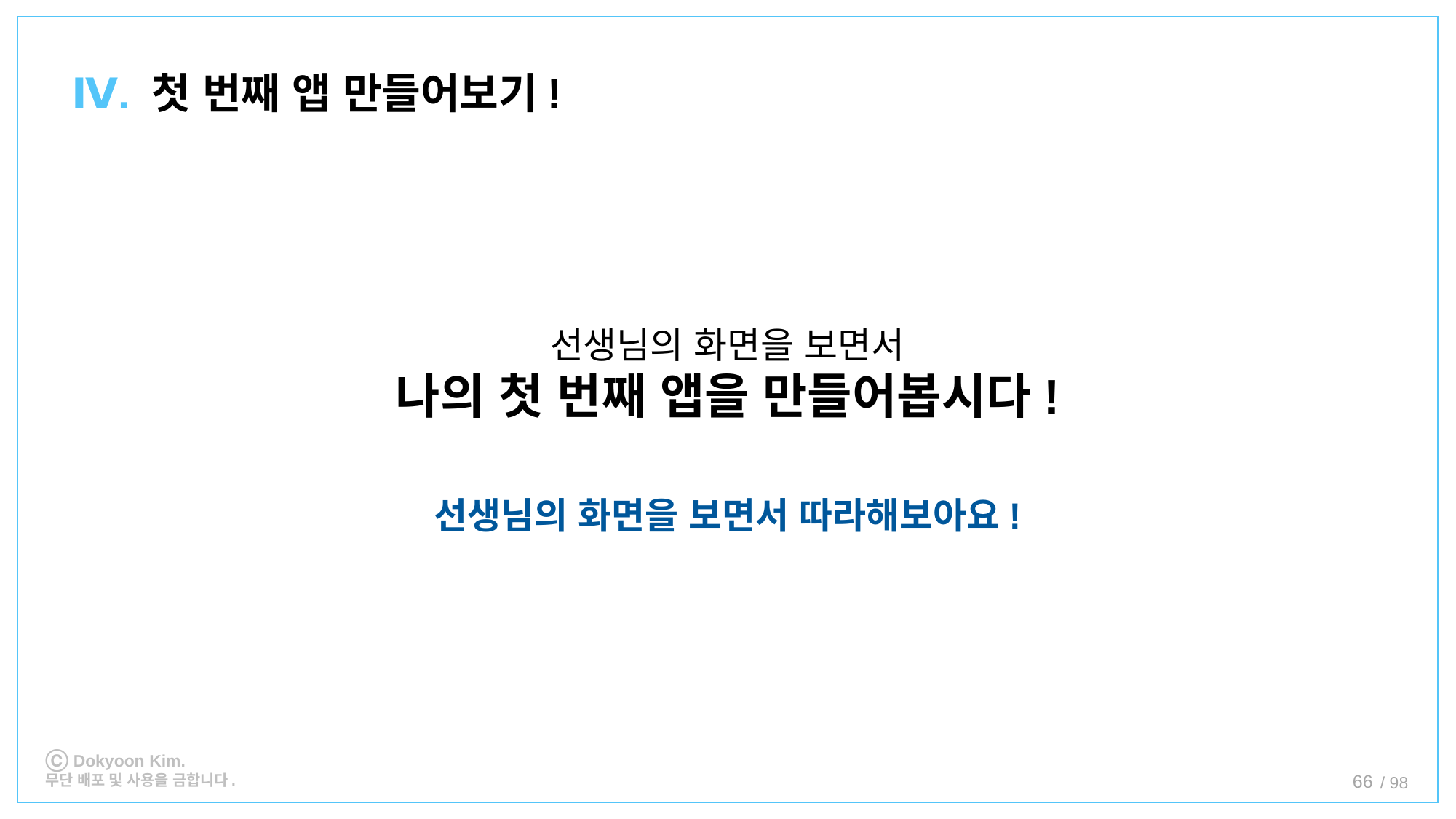

Ⅳ. 첫 번째 앱 만들어보기!
선생님의 화면을 보면서
나의 첫 번째 앱을 만들어봅시다!
선생님의 화면을 보면서 따라해보아요!
66